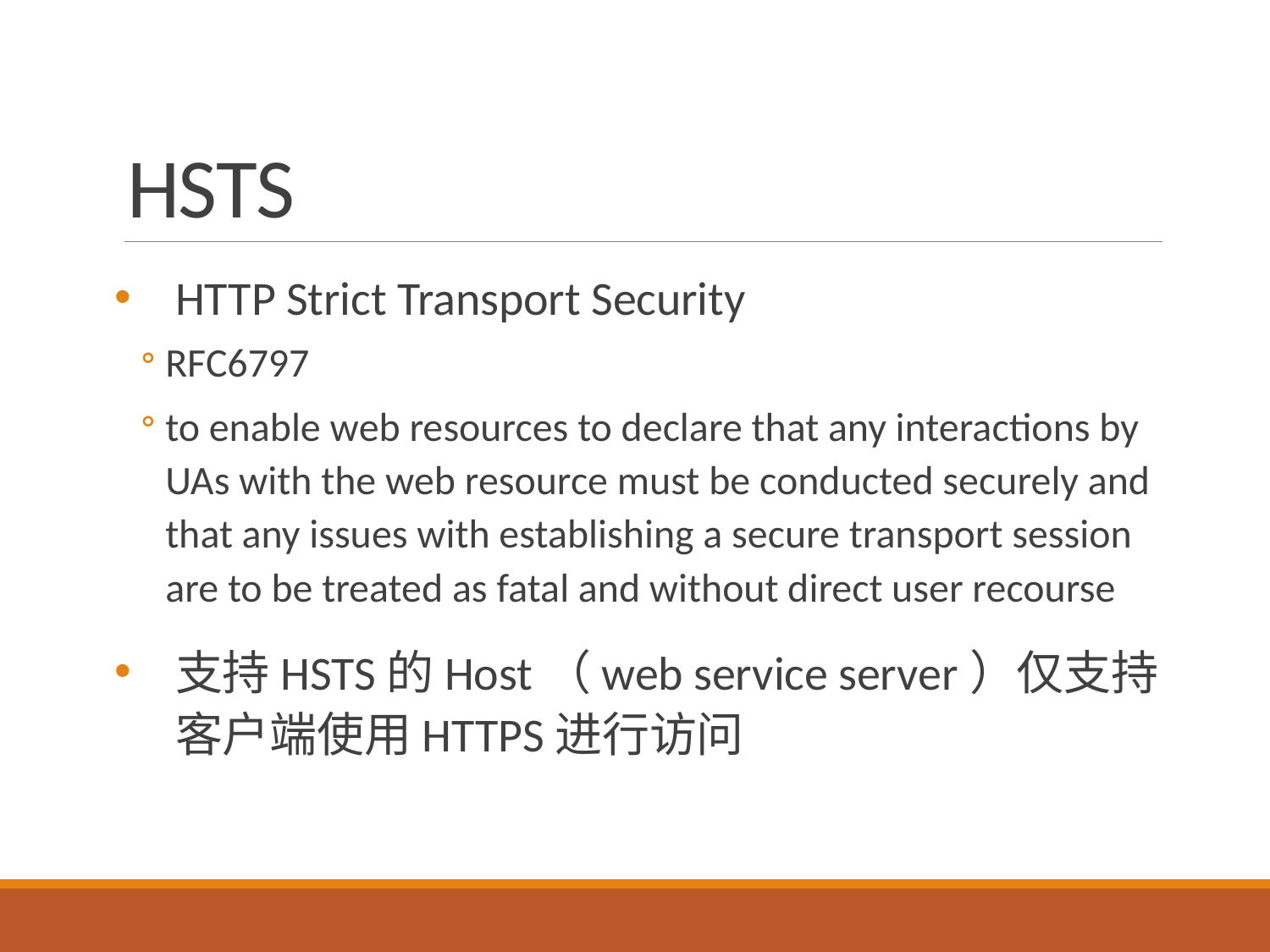

# HSTS
HTTP Strict Transport Security
RFC6797
to enable web resources to declare that any interactions by UAs with the web resource must be conducted securely and that any issues with establishing a secure transport session are to be treated as fatal and without direct user recourse
支持HSTS的Host（web service server）仅支持客户端使用HTTPS进行访问
34